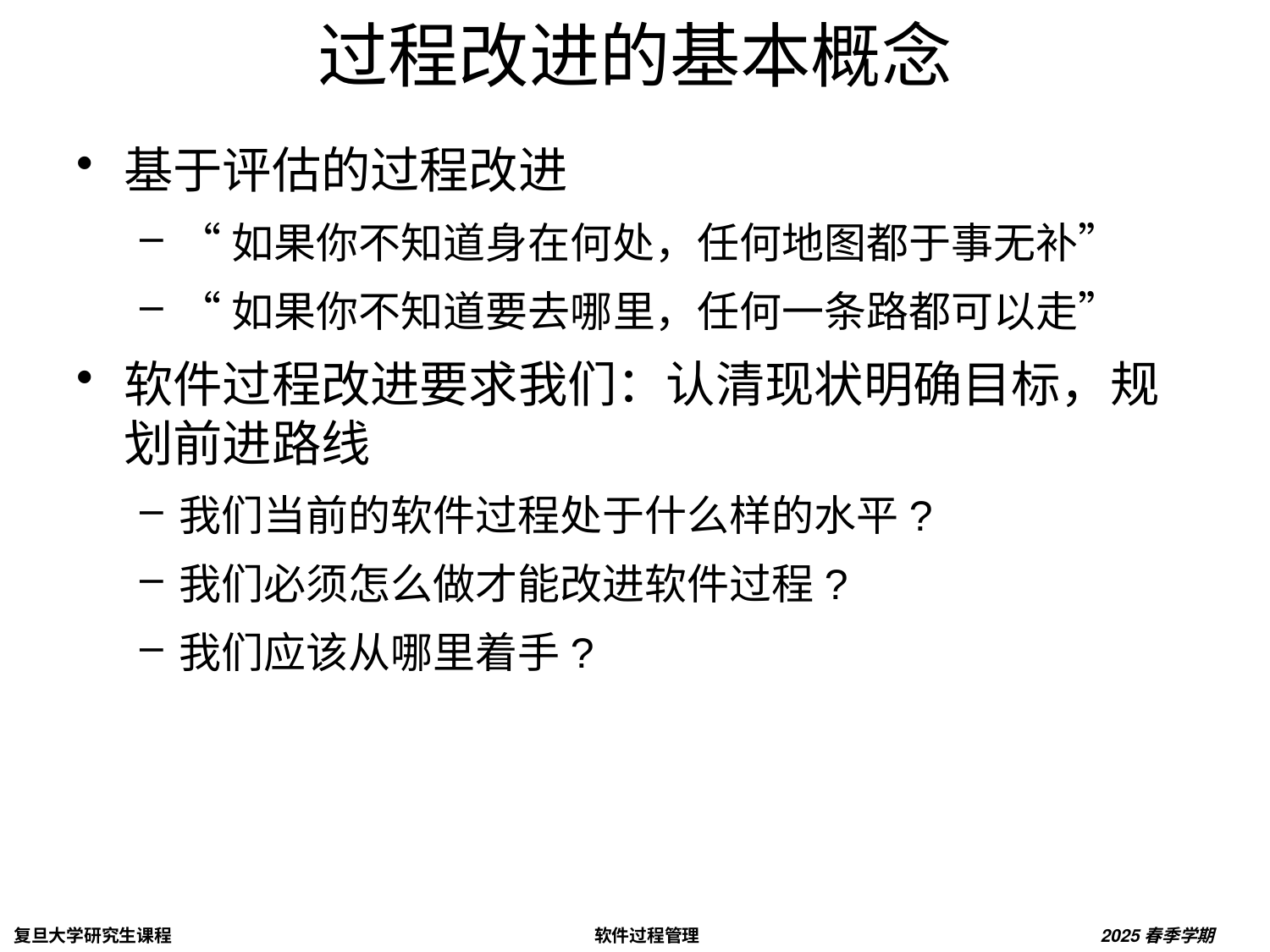

# 过程改进的基本概念
基于评估的过程改进
“如果你不知道身在何处，任何地图都于事无补”
“如果你不知道要去哪里，任何一条路都可以走”
软件过程改进要求我们：认清现状明确目标，规划前进路线
我们当前的软件过程处于什么样的水平?
我们必须怎么做才能改进软件过程?
我们应该从哪里着手?